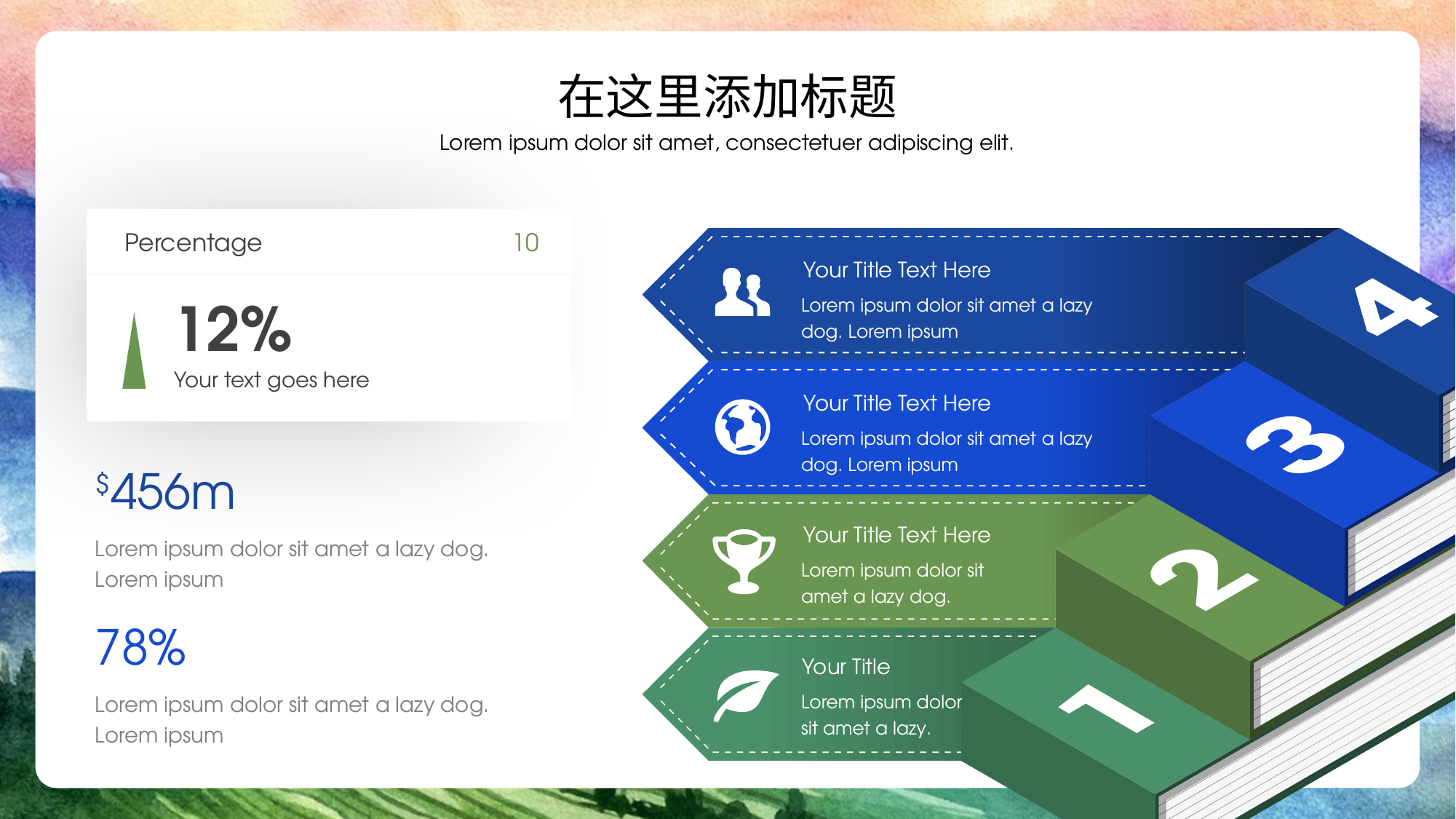

在这里添加标题
Lorem ipsum dolor sit amet, consectetuer adipiscing elit.

Percentage
10

Your Title Text Here

Lorem ipsum dolor sit amet a lazy dog. Lorem ipsum
12%

Your text goes here

Your Title Text Here

Lorem ipsum dolor sit amet a lazy dog. Lorem ipsum

$456m

Your Title Text Here

Lorem ipsum dolor sit amet a lazy dog. Lorem ipsum

Lorem ipsum dolor sit amet a lazy dog.

78%

Your Title

Lorem ipsum dolor sit amet a lazy dog. Lorem ipsum
Lorem ipsum dolor sit amet a lazy.